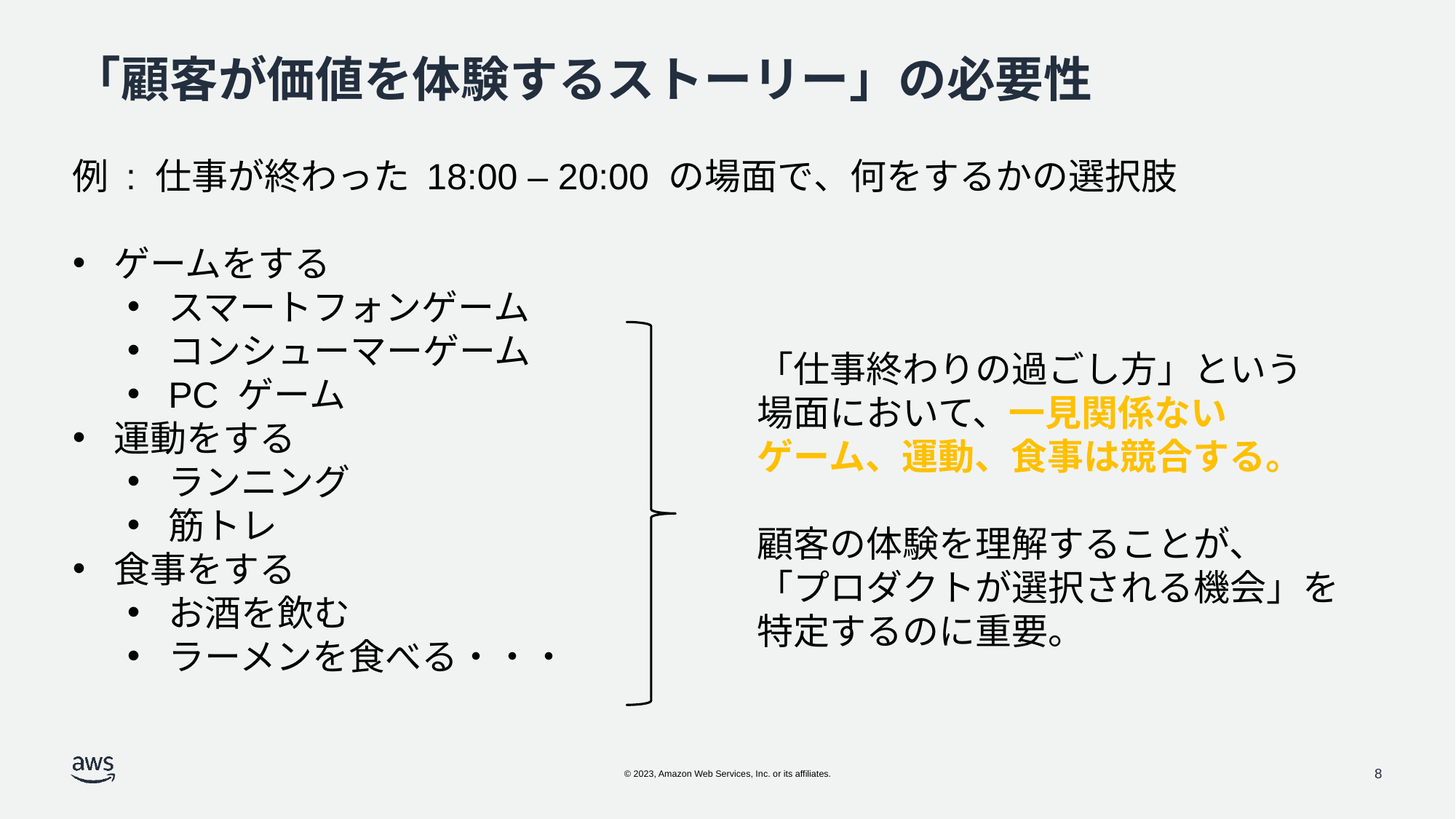

# 「顧客が価値を体験するストーリー」の必要性
例 : 仕事が終わった 18:00 – 20:00 の場面で、何をするかの選択肢

ゲームをする
スマートフォンゲーム
コンシューマーゲーム
PC ゲーム
運動をする
ランニング
筋トレ
食事をする
お酒を飲む
ラーメンを食べる・・・

「仕事終わりの過ごし方」という
場面において、一見関係ない
ゲーム、運動、食事は競合する。

顧客の体験を理解することが、
「プロダクトが選択される機会」を
特定するのに重要。
8